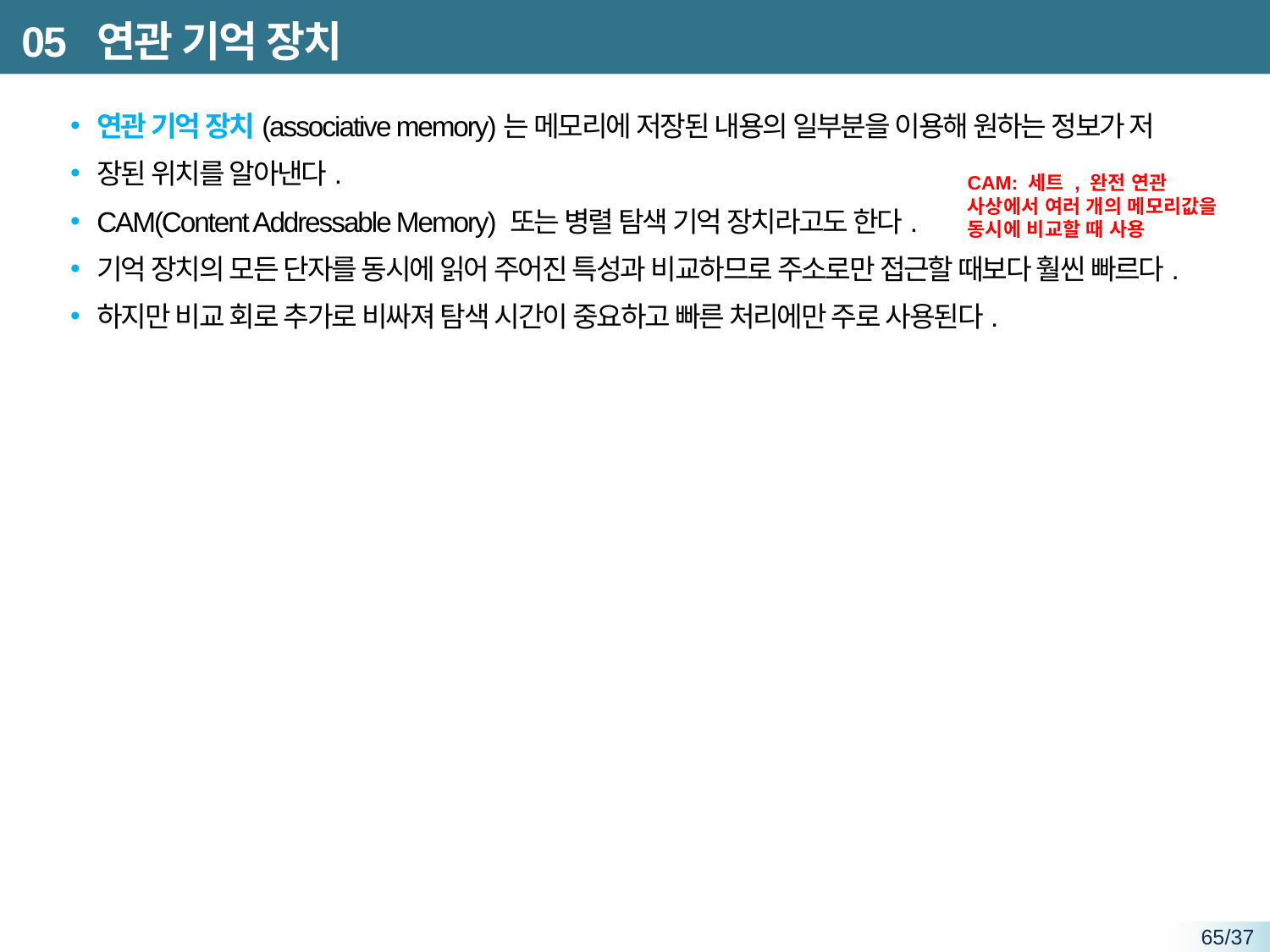

# 05  연관 기억 장치
연관 기억 장치(associative memory)는 메모리에 저장된 내용의 일부분을 이용해 원하는 정보가 저
장된 위치를 알아낸다.
CAM(Content Addressable Memory) 또는 병렬 탐색 기억 장치라고도 한다.
기억 장치의 모든 단자를 동시에 읽어 주어진 특성과 비교하므로 주소로만 접근할 때보다 훨씬 빠르다.
하지만 비교 회로 추가로 비싸져 탐색 시간이 중요하고 빠른 처리에만 주로 사용된다.

CAM: 세트 , 완전 연관 사상에서 여러 개의 메모리값을 동시에 비교할 때 사용